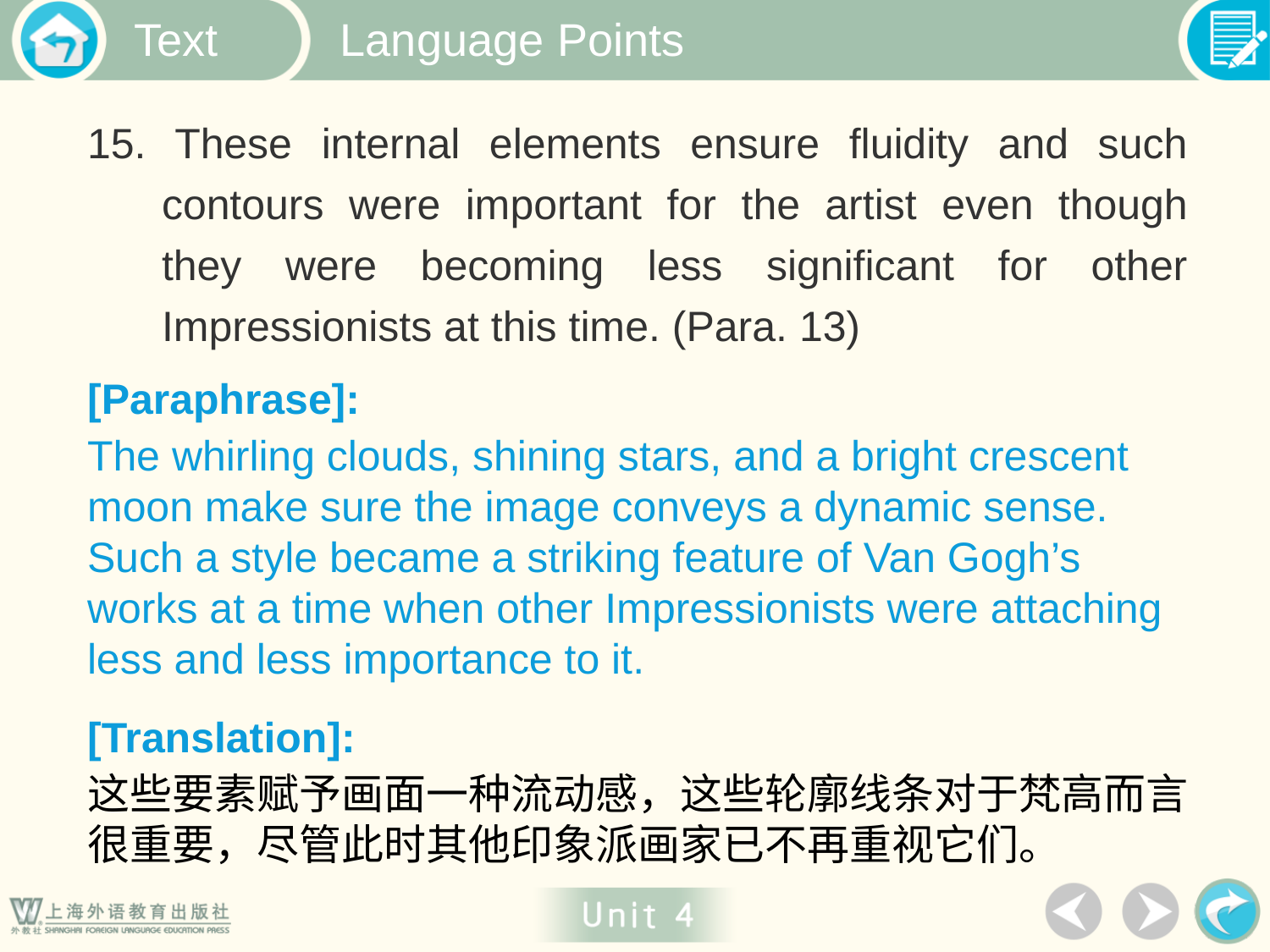

Language Points
15. These internal elements ensure fluidity and such contours were important for the artist even though they were becoming less significant for other Impressionists at this time. (Para. 13)

[Paraphrase]:
The whirling clouds, shining stars, and a bright crescent moon make sure the image conveys a dynamic sense. Such a style became a striking feature of Van Gogh’s works at a time when other Impressionists were attaching less and less importance to it.
[Translation]:
这些要素赋予画面一种流动感，这些轮廓线条对于梵高而言很重要，尽管此时其他印象派画家已不再重视它们。